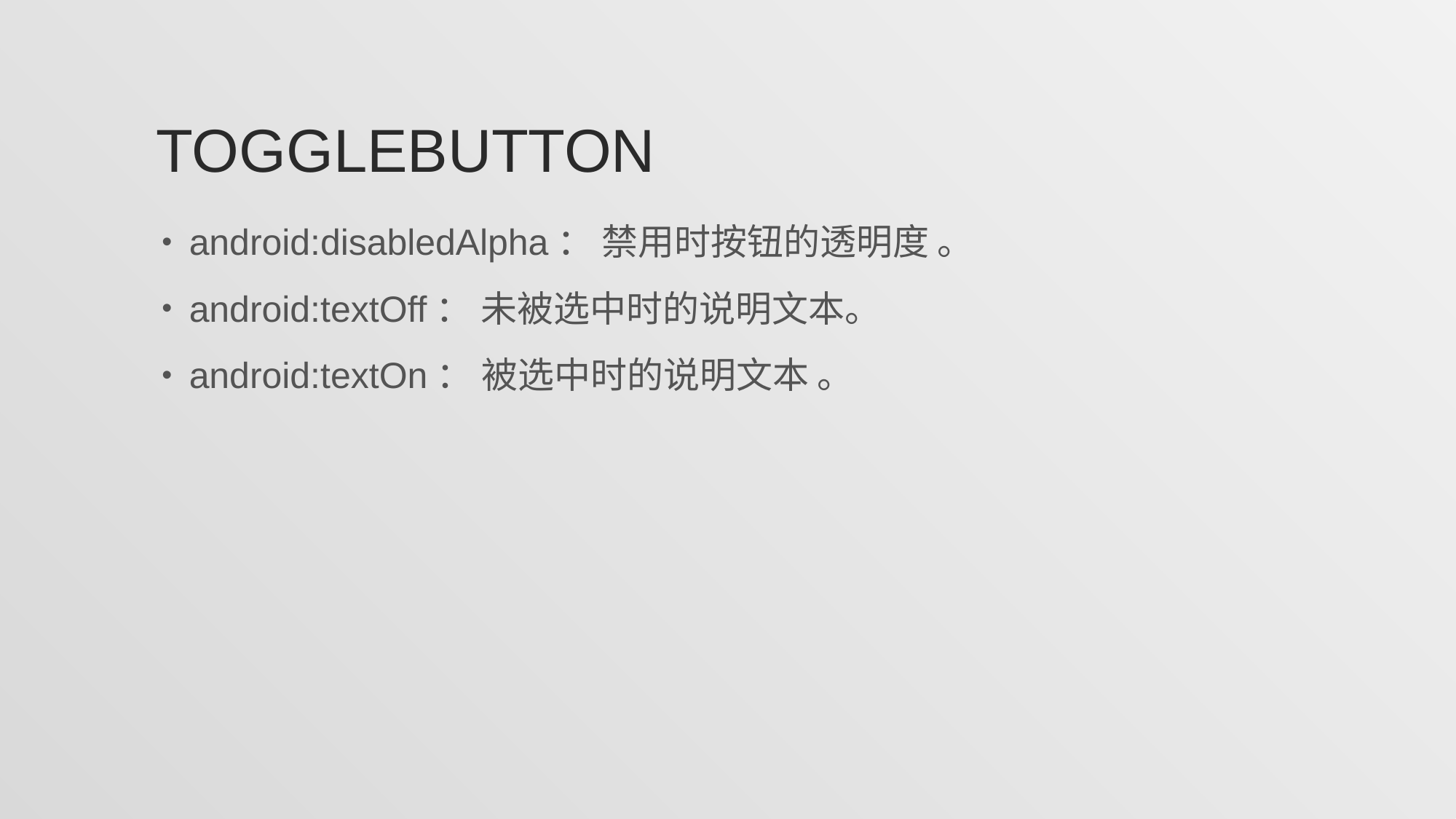

# togglebutton
android:disabledAlpha： 禁用时按钮的透明度 。
android:textOff： 未被选中时的说明文本。
android:textOn： 被选中时的说明文本 。